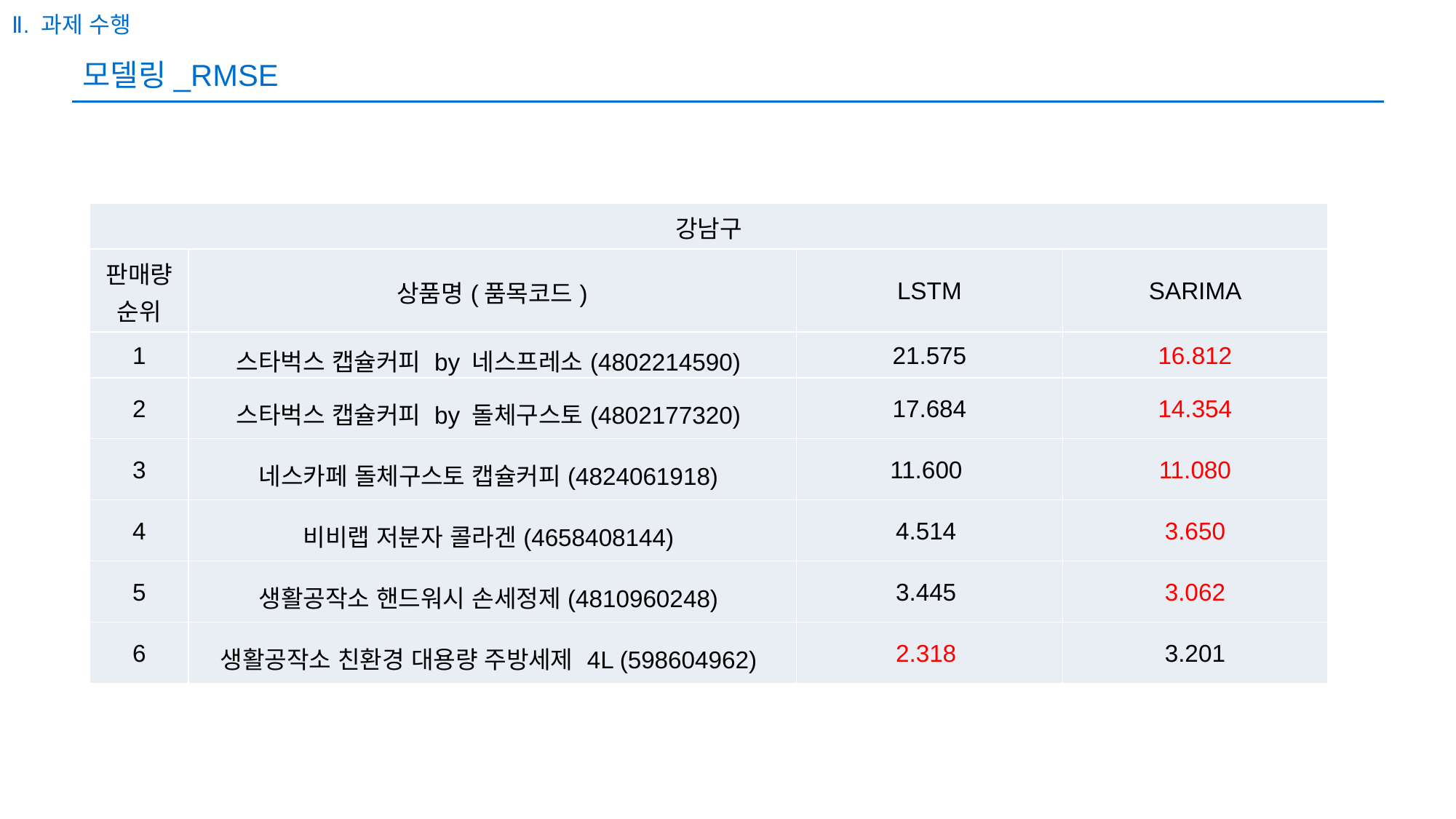

Ⅱ. 과제 수행
# 모델링_RMSE
| 강남구 |  |  |  |
| --- | --- | --- | --- |
| 판매량 순위 | 상품명(품목코드) | LSTM | SARIMA |
| 1 | 스타벅스 캡슐커피 by 네스프레소(4802214590) | 21.575 | 16.812 |
| 2 | 스타벅스 캡슐커피 by 돌체구스토(4802177320) | 17.684 | 14.354 |
| 3 | 네스카페 돌체구스토 캡슐커피(4824061918) | 11.600 | 11.080 |
| 4 | 비비랩 저분자 콜라겐(4658408144) | 4.514 | 3.650 |
| 5 | 생활공작소 핸드워시 손세정제(4810960248) | 3.445 | 3.062 |
| 6 | 생활공작소 친환경 대용량 주방세제 4L (598604962) | 2.318 | 3.201 |